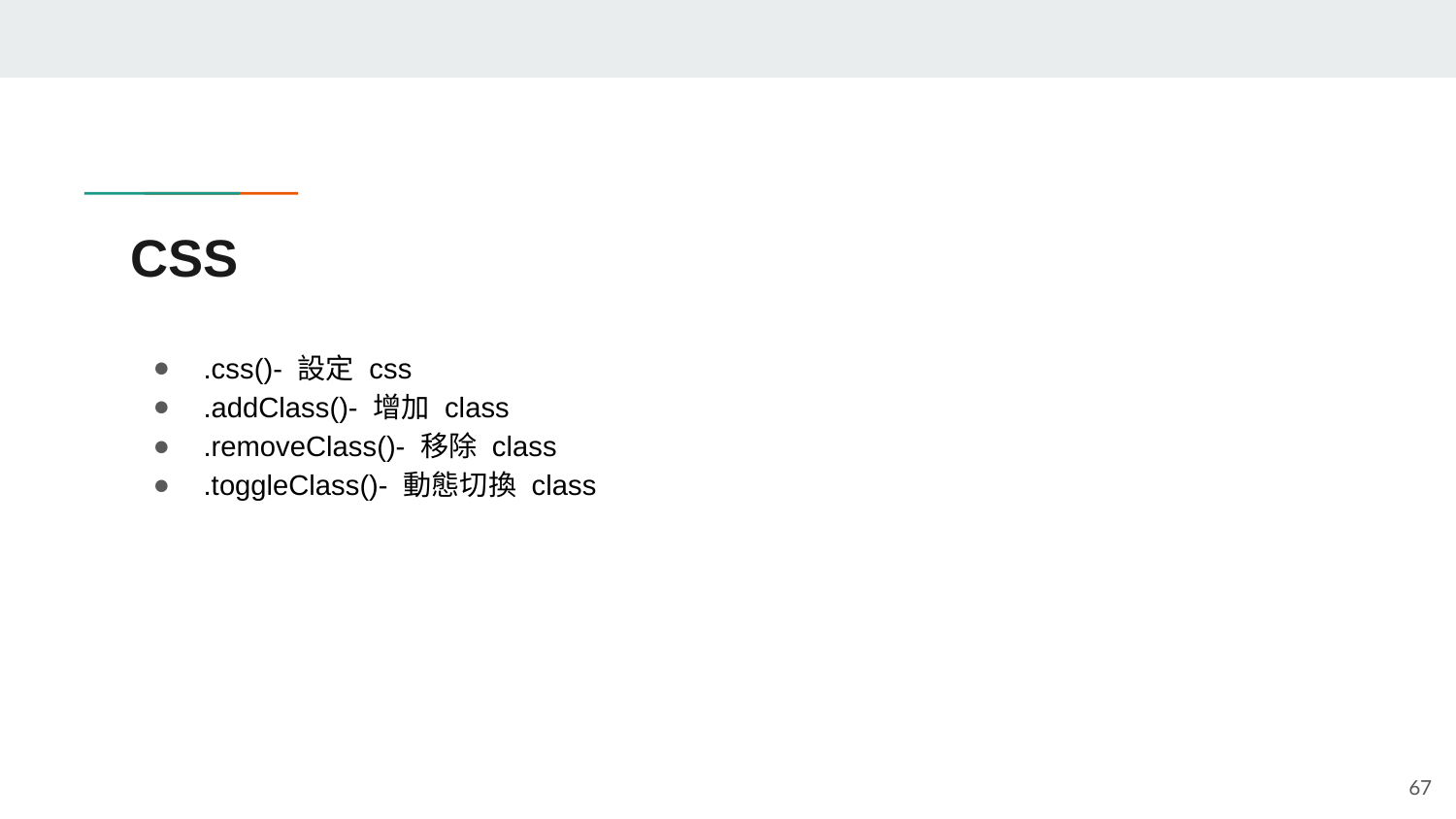

# CSS
.css()- 設定 css
.addClass()- 增加 class
.removeClass()- 移除 class
.toggleClass()- 動態切換 class

67